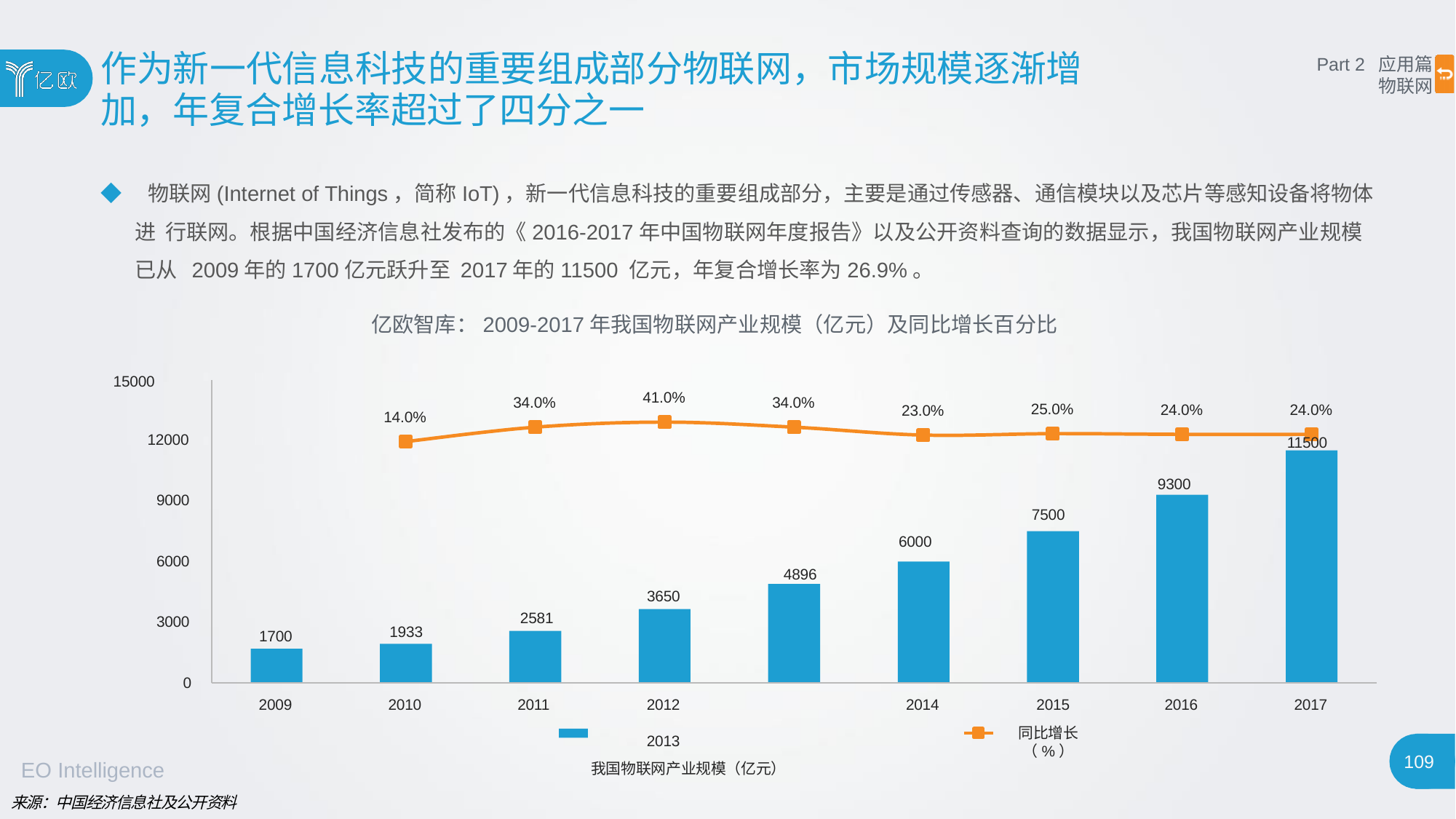

# 作为新一代信息科技的重要组成部分物联网，市场规模逐渐增
加，年复合增长率超过了四分之一
Part 2 应用篇
物联网

◆ 物联网(Internet of Things，简称IoT)，新一代信息科技的重要组成部分，主要是通过传感器、通信模块以及芯片等感知设备将物体进  行联网。根据中国经济信息社发布的《2016-2017年中国物联网年度报告》以及公开资料查询的数据显示，我国物联网产业规模已从  2009年的1700亿元跃升至 2017年的11500 亿元，年复合增长率为26.9%。

亿欧智库：2009-2017年我国物联网产业规模（亿元）及同比增长百分比

15000

41.0%
34.0%
34.0%
25.0%
24.0%
24.0%
23.0%
14.0%

12000

11500

9300
9000

7500

6000
6000

4896

3650
2581

3000
1933
1700

0

2009
2010
2011
2012	2013
我国物联网产业规模（亿元）
2014
2015
同比增长（%）
2016
2017

109
EO Intelligence
来源：中国经济信息社及公开资料